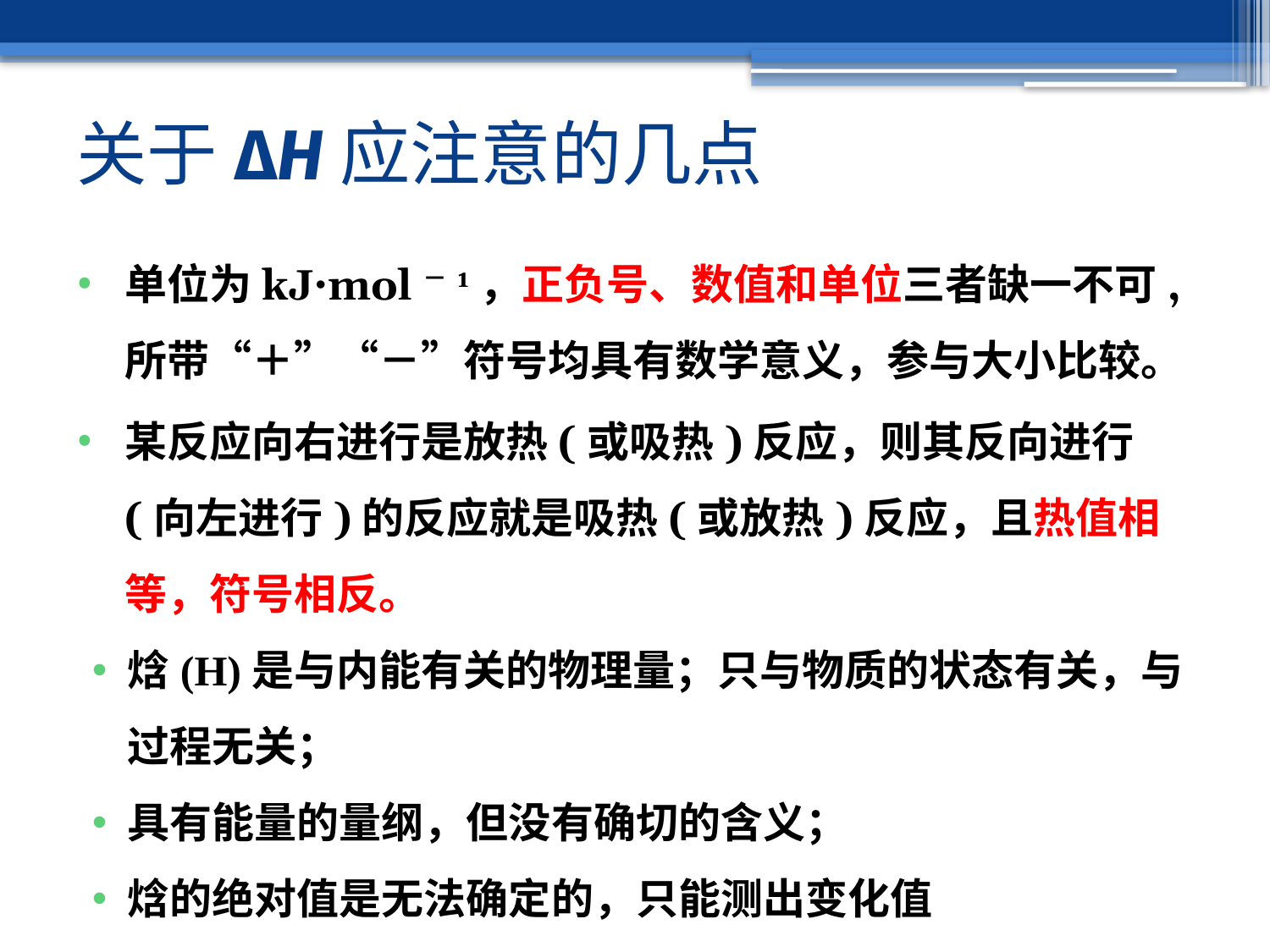

# 关于ΔH应注意的几点
单位为kJ·mol－1，正负号、数值和单位三者缺一不可,所带“＋”“－”符号均具有数学意义，参与大小比较。
某反应向右进行是放热(或吸热)反应，则其反向进行(向左进行)的反应就是吸热(或放热)反应，且热值相等，符号相反。
焓(H)是与内能有关的物理量；只与物质的状态有关，与过程无关；
具有能量的量纲，但没有确切的含义；
焓的绝对值是无法确定的，只能测出变化值